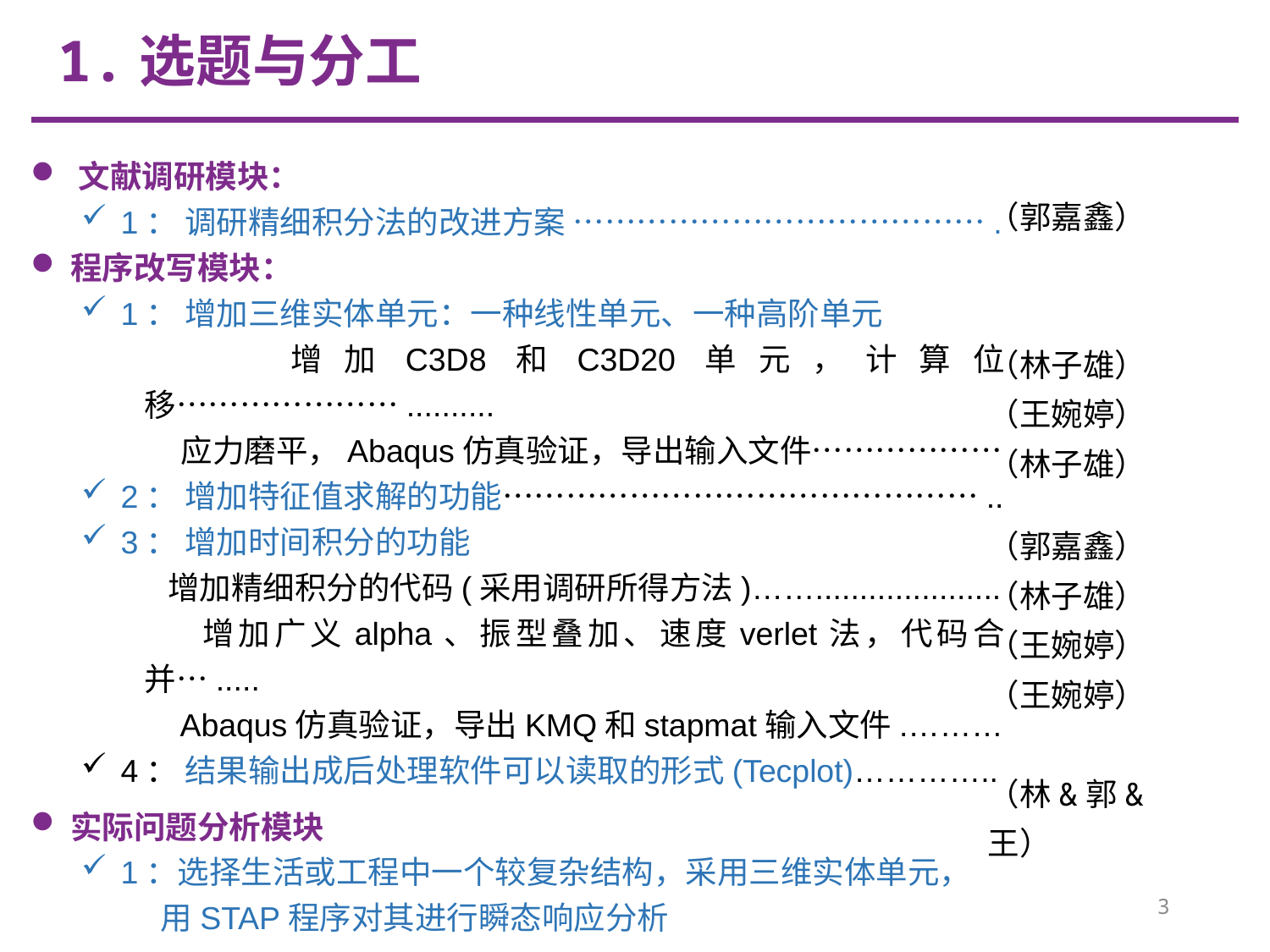

1.选题与分工
文献调研模块：
1： 调研精细积分法的改进方案 ………………………………….
程序改写模块：
1： 增加三维实体单元：一种线性单元、一种高阶单元
    增加C3D8和C3D20单元，计算位移…………………..........
    应力磨平，Abaqus仿真验证，导出输入文件………………
2： 增加特征值求解的功能………………………………………..
3： 增加时间积分的功能
           增加精细积分的代码(采用调研所得方法)…….....................
    增加广义alpha、振型叠加、速度verlet法，代码合并….....
    Abaqus仿真验证，导出KMQ和stapmat输入文件.………
4： 结果输出成后处理软件可以读取的形式(Tecplot)…………..
实际问题分析模块
1：选择生活或工程中一个较复杂结构，采用三维实体单元，
          用STAP程序对其进行瞬态响应分析
（郭嘉鑫）

（林子雄）
（王婉婷）
（林子雄）

（郭嘉鑫）
（林子雄）
（王婉婷）
（王婉婷）

（林&郭&王）
3